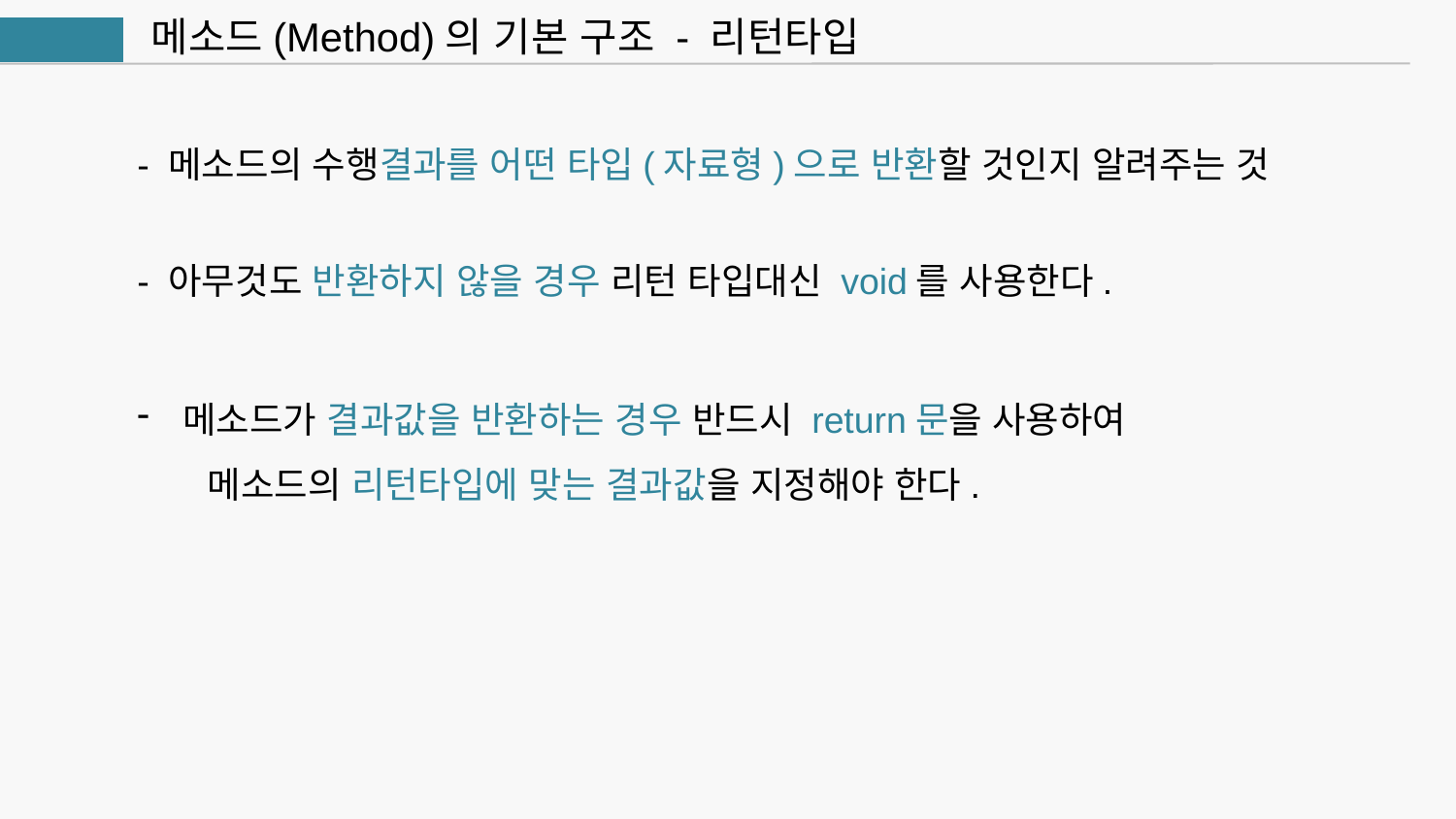

메소드(Method)의 기본 구조 - 리턴타입
Java
- 메소드의 수행결과를 어떤 타입(자료형)으로 반환할 것인지 알려주는 것
- 아무것도 반환하지 않을 경우 리턴 타입대신 void를 사용한다.
메소드가 결과값을 반환하는 경우 반드시 return문을 사용하여
      메소드의 리턴타입에 맞는 결과값을 지정해야 한다.